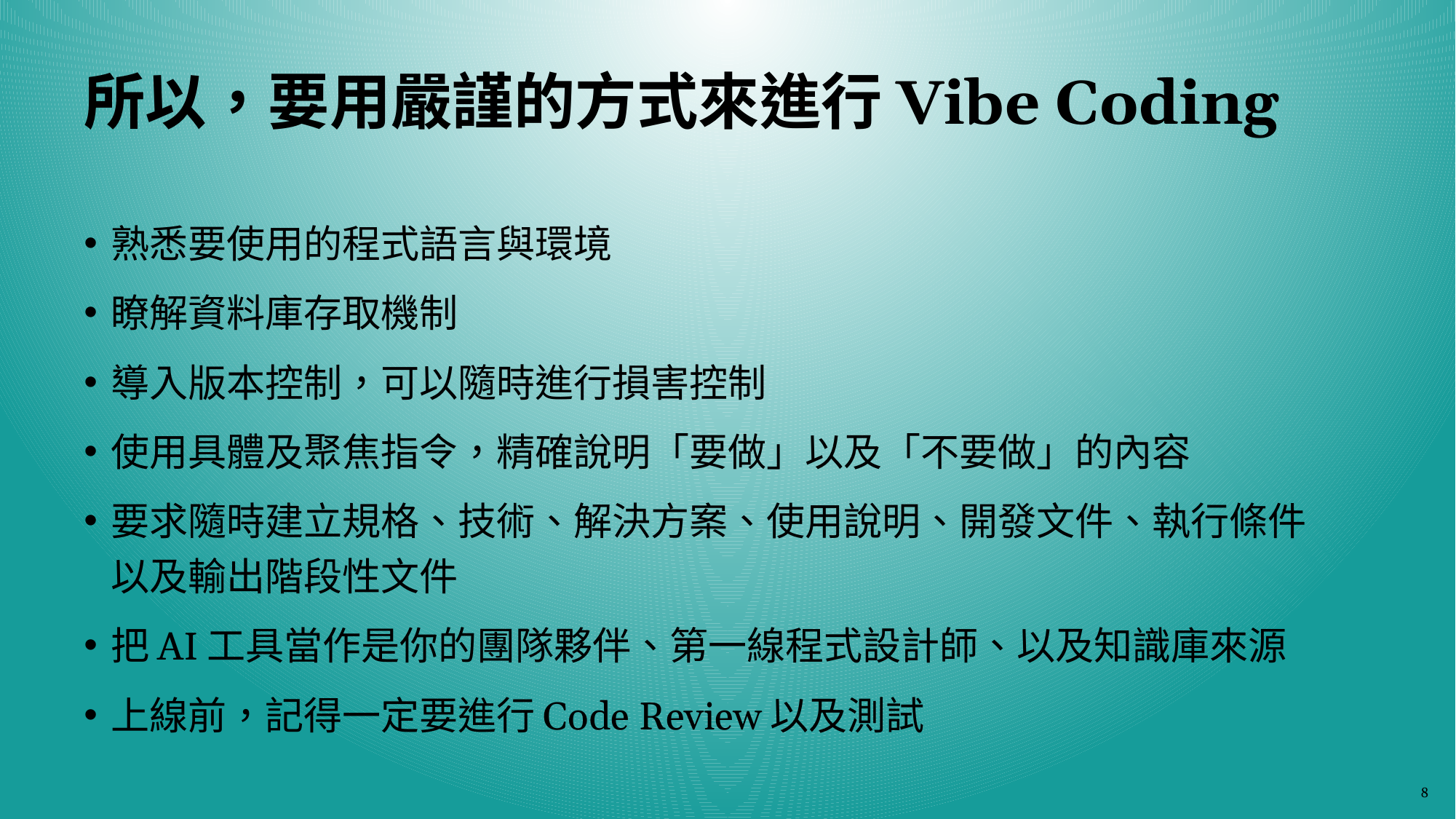

# 所以，要用嚴謹的方式來進行Vibe Coding
熟悉要使用的程式語言與環境
瞭解資料庫存取機制
導入版本控制，可以隨時進行損害控制
使用具體及聚焦指令，精確說明「要做」以及「不要做」的內容
要求隨時建立規格、技術、解決方案、使用說明、開發文件、執行條件以及輸出階段性文件
把AI工具當作是你的團隊夥伴、第一線程式設計師、以及知識庫來源
上線前，記得一定要進行Code Review以及測試

8